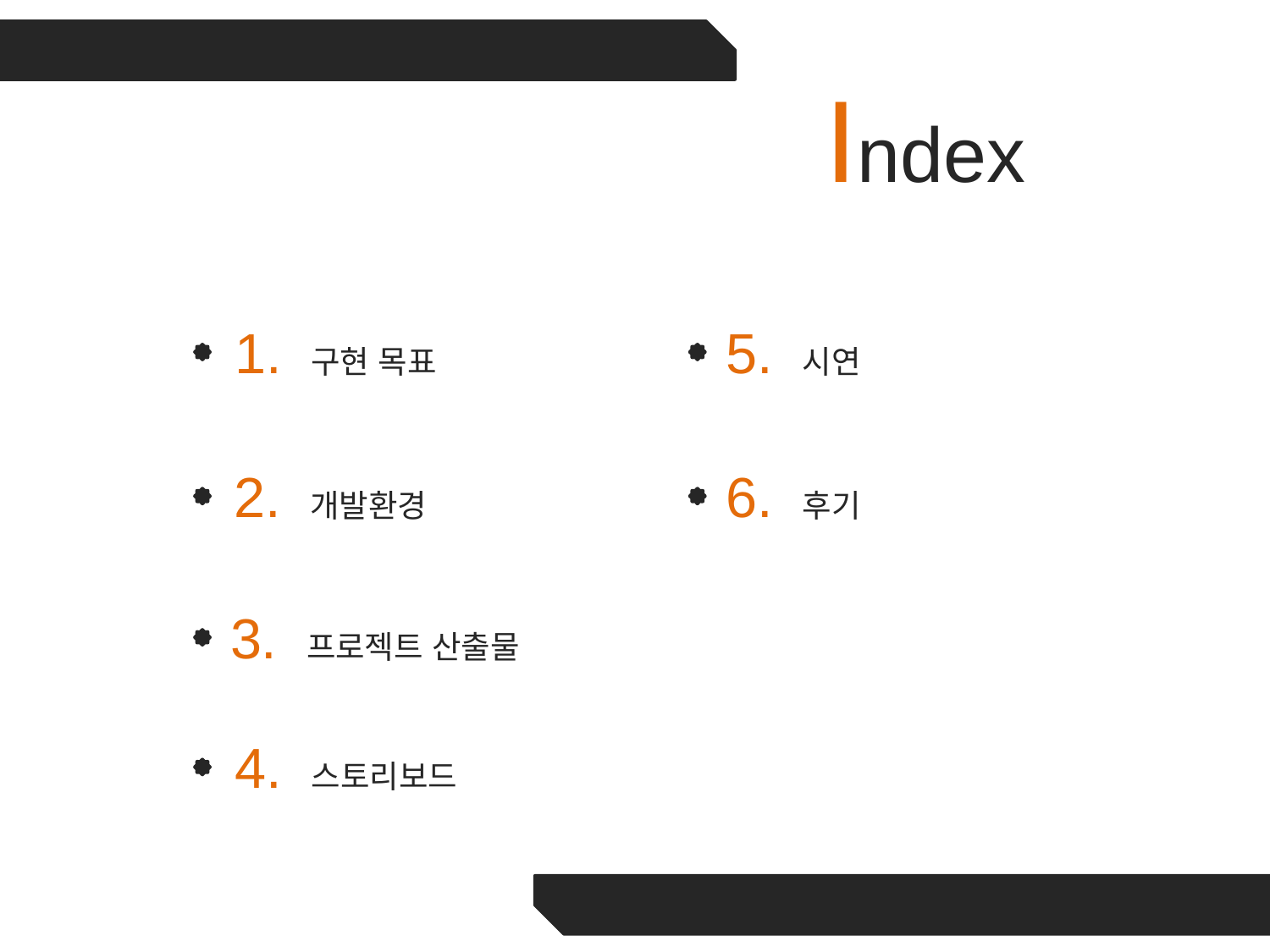

Index
1. 구현 목표

5. 시연

2. 개발환경

6. 후기

3. 프로젝트 산출물

4. 스토리보드